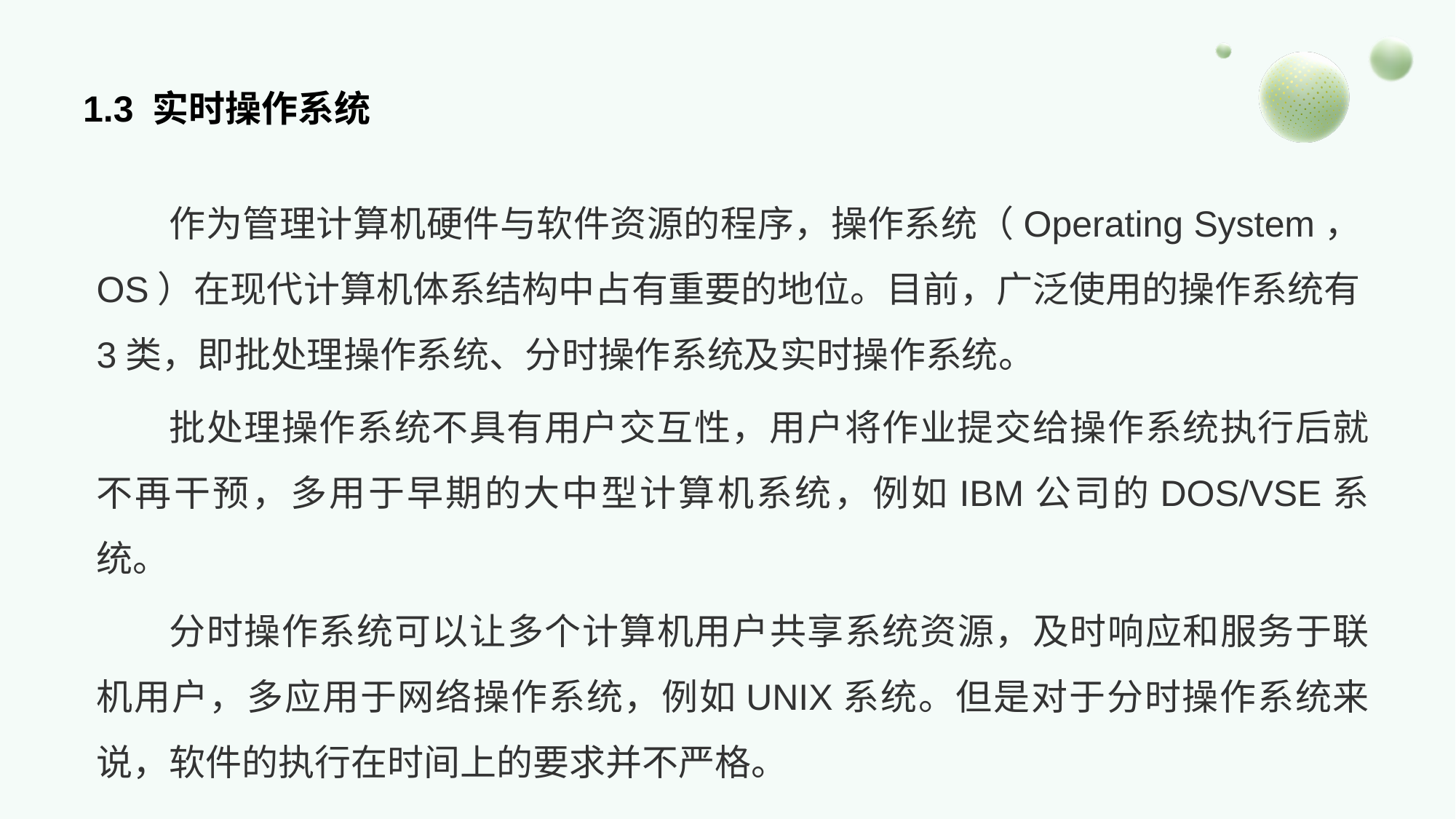

# 1.3 实时操作系统
作为管理计算机硬件与软件资源的程序，操作系统（Operating System，OS）在现代计算机体系结构中占有重要的地位。目前，广泛使用的操作系统有3类，即批处理操作系统、分时操作系统及实时操作系统。
批处理操作系统不具有用户交互性，用户将作业提交给操作系统执行后就不再干预，多用于早期的大中型计算机系统，例如IBM公司的DOS/VSE系统。
分时操作系统可以让多个计算机用户共享系统资源，及时响应和服务于联机用户，多应用于网络操作系统，例如UNIX系统。但是对于分时操作系统来说，软件的执行在时间上的要求并不严格。